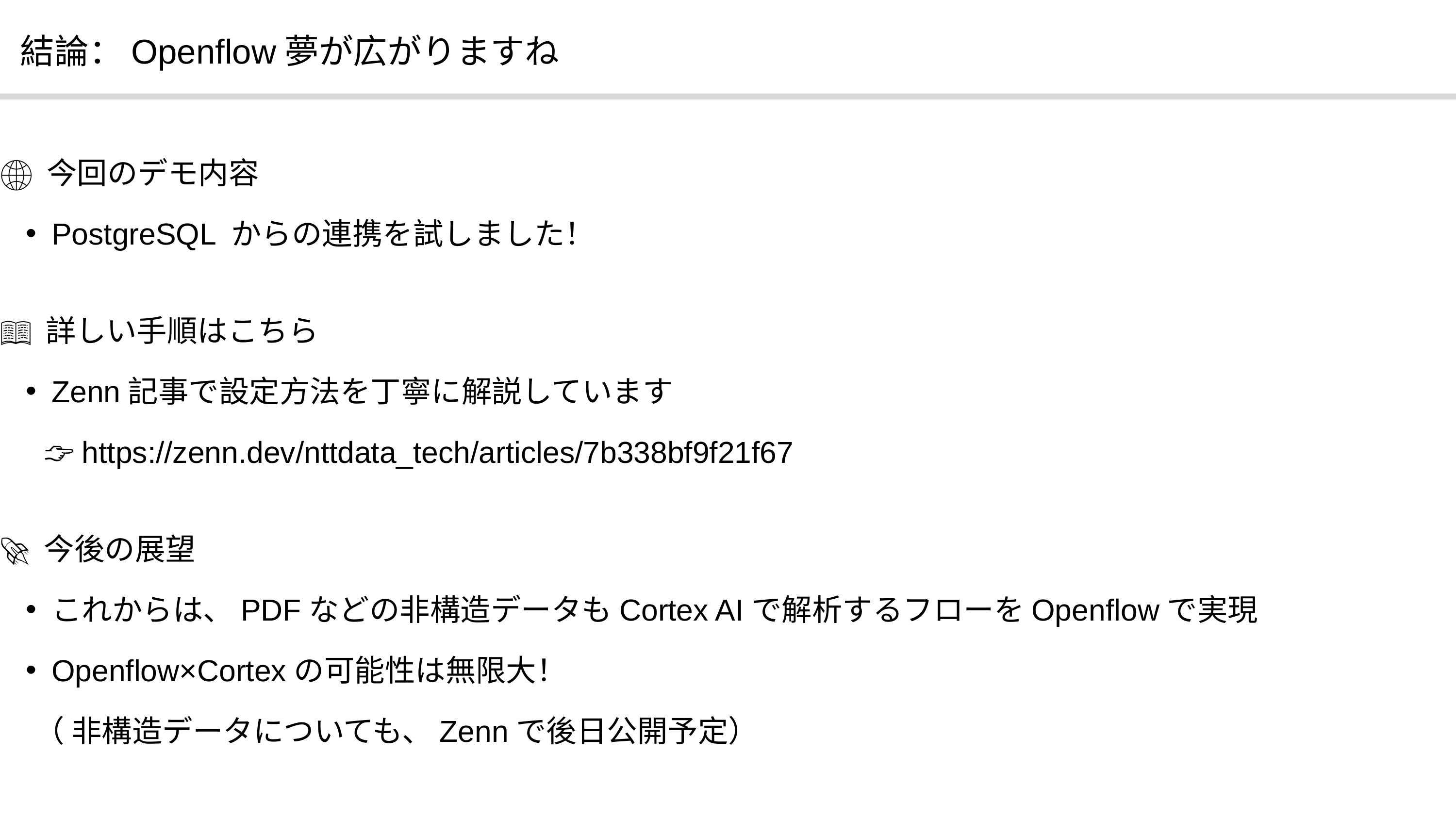

結論：Openflow夢が広がりますね

🌐 今回のデモ内容
PostgreSQL からの連携を試しました！

📖 詳しい手順はこちら
Zenn記事で設定方法を丁寧に解説しています
　  👉https://zenn.dev/nttdata_tech/articles/7b338bf9f21f67

🚀 今後の展望
これからは、PDFなどの非構造データもCortex AIで解析するフローをOpenflowで実現
Openflow×Cortexの可能性は無限大！
    （ 非構造データについても、Zennで後日公開予定）